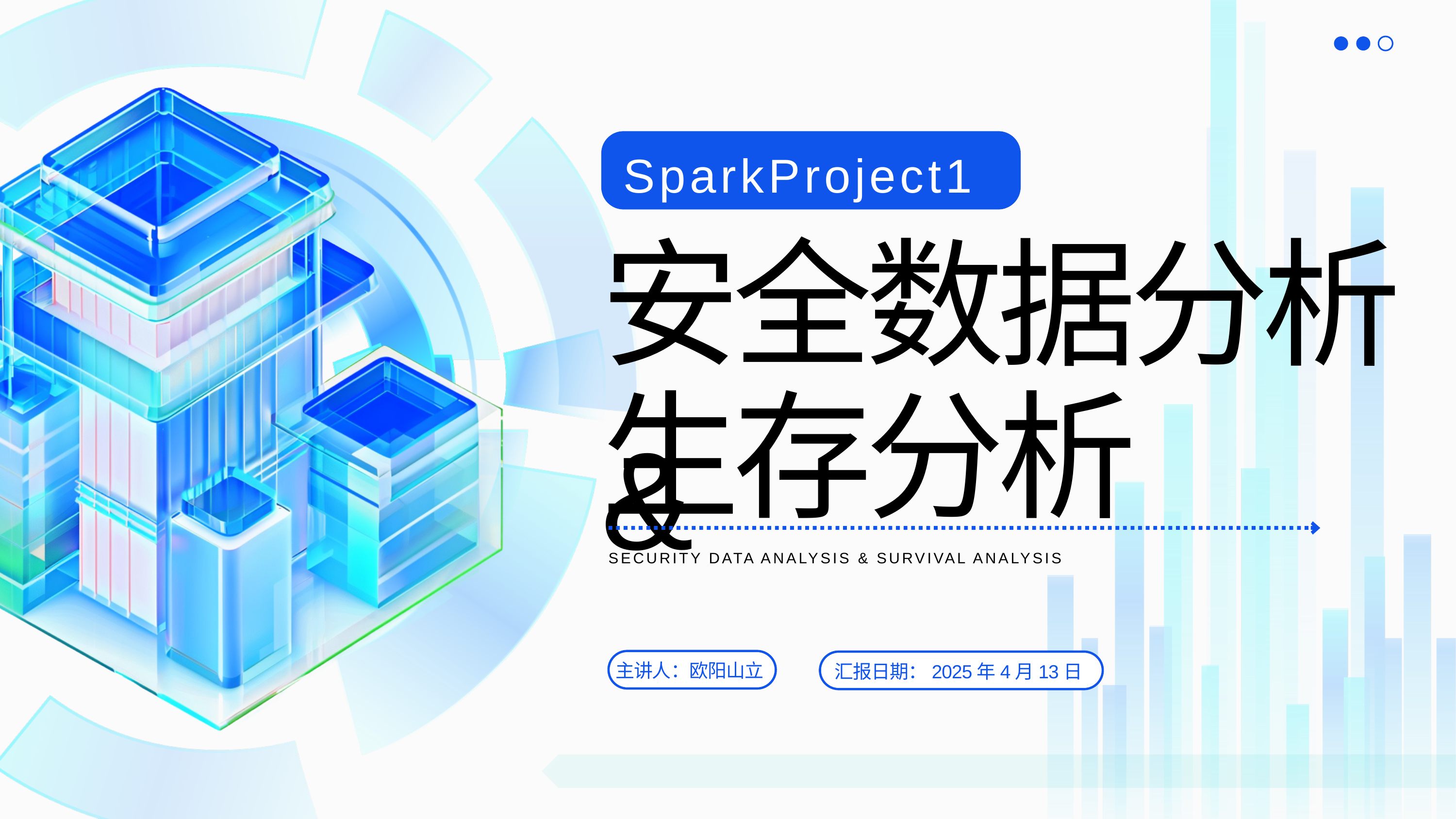

SparkProject1
安全数据分析&

生存分析

SECURITY DATA ANALYSIS & SURVIVAL ANALYSIS

主讲人：欧阳山立
汇报日期：2025年4月13日